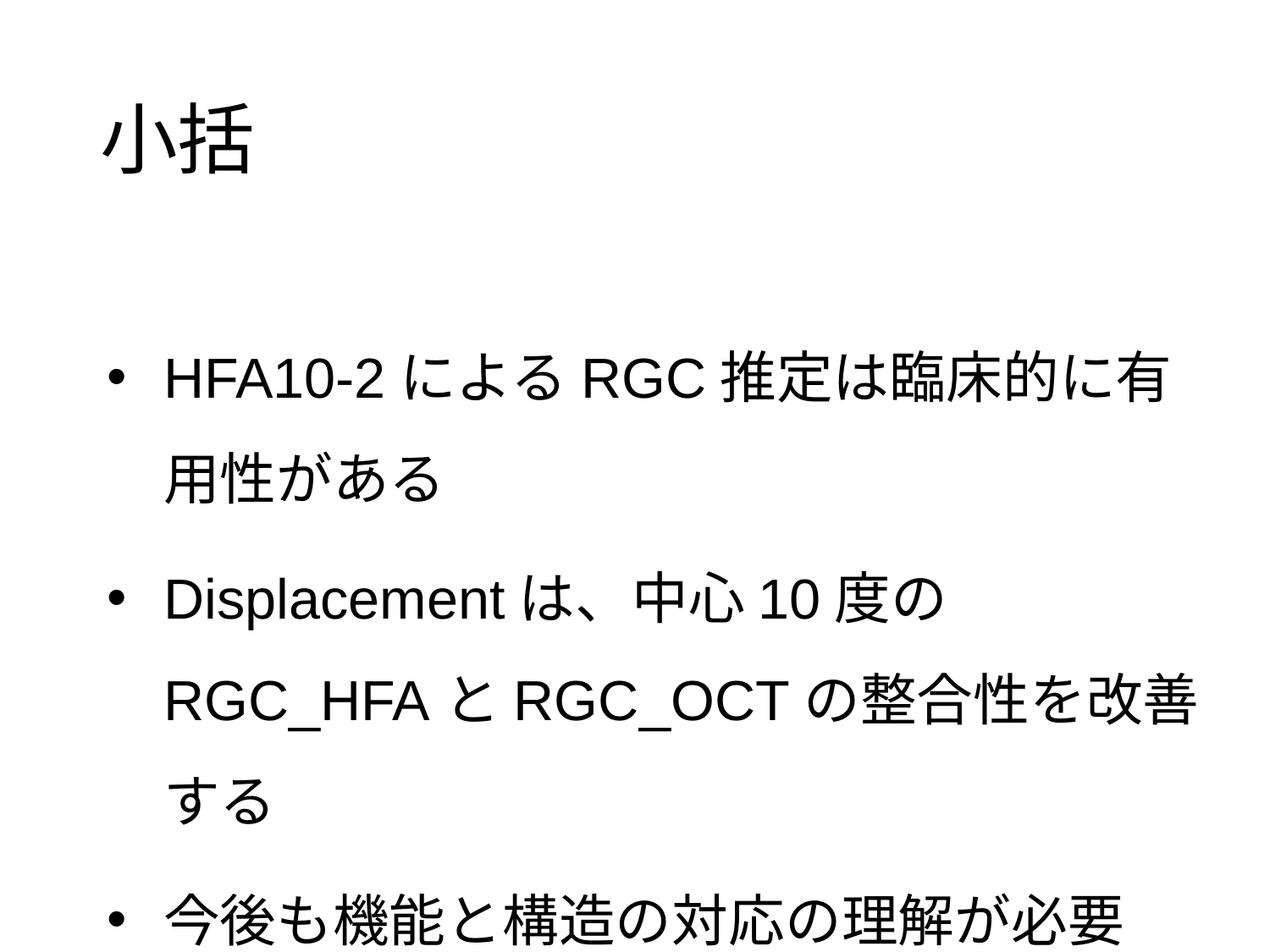

# 小括
HFA10-2によるRGC推定は臨床的に有用性がある
Displacementは、中心10度のRGC_HFAとRGC_OCTの整合性を改善する
今後も機能と構造の対応の理解が必要